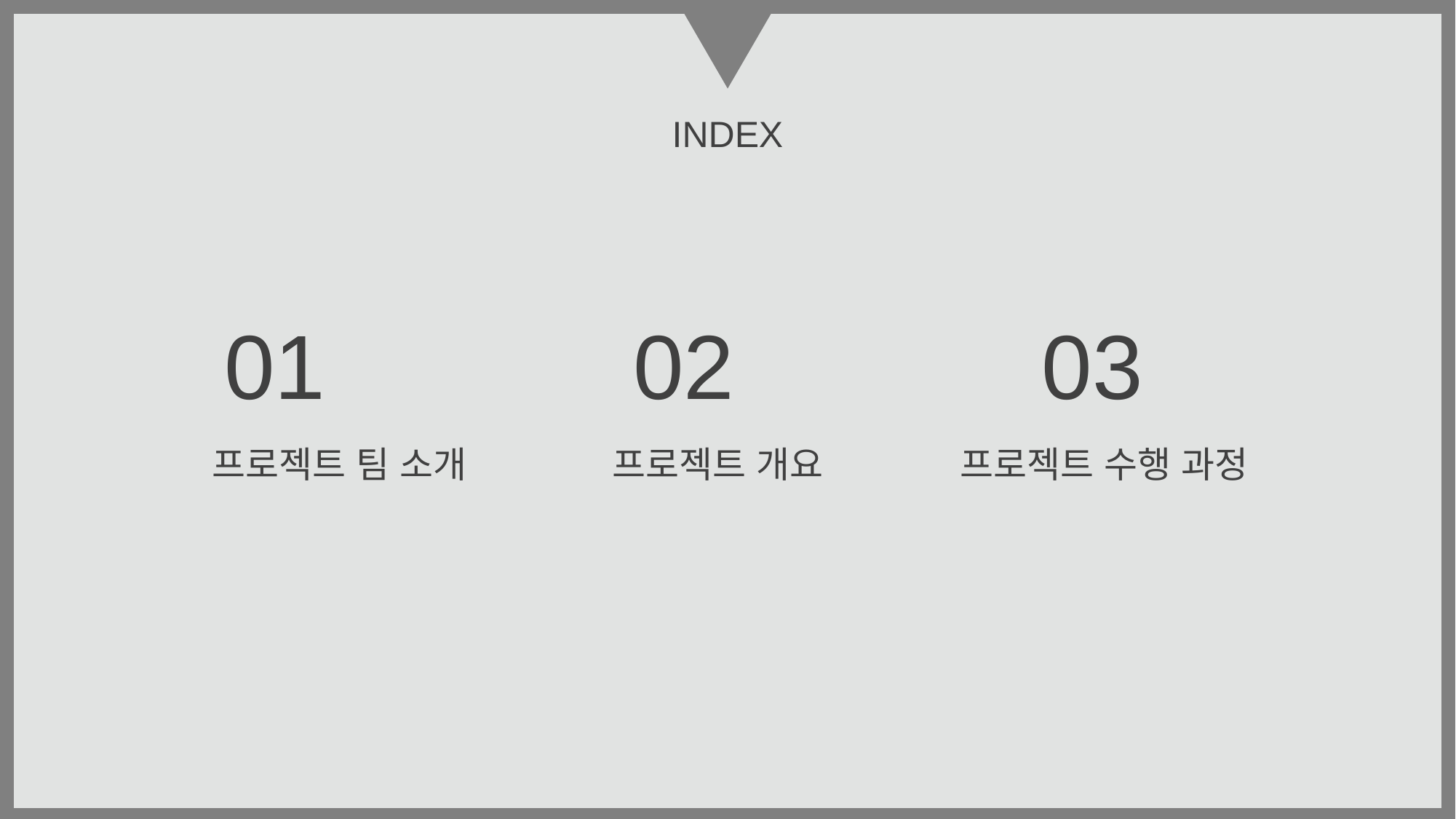

INDEX
01
02
03
프로젝트 팀 소개
프로젝트 개요
프로젝트 수행 과정